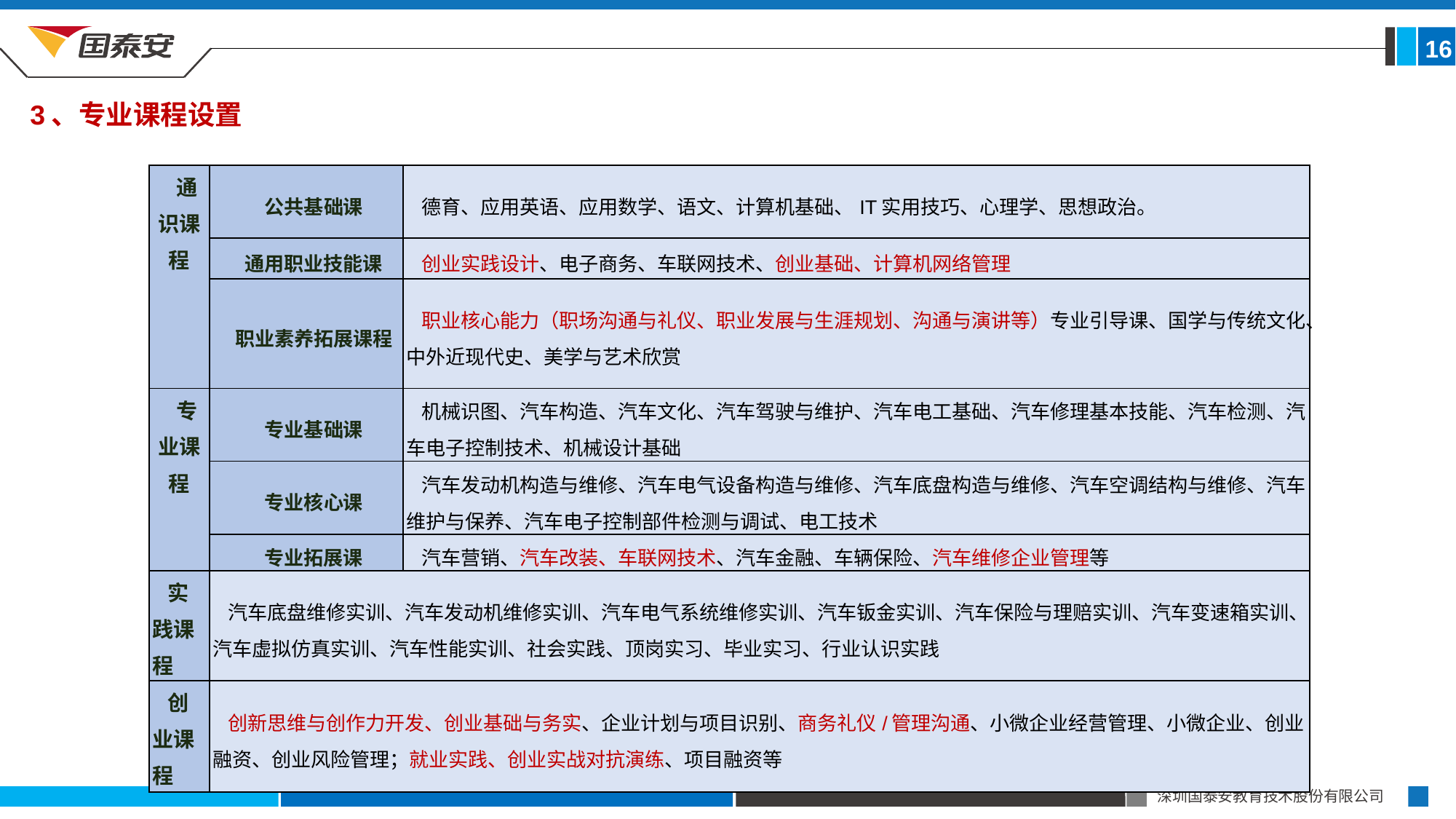

16
3、专业课程设置
| 通识课程 | 公共基础课 | 德育、应用英语、应用数学、语文、计算机基础、IT实用技巧、心理学、思想政治。 |
| --- | --- | --- |
|  | 通用职业技能课 | 创业实践设计、电子商务、车联网技术、创业基础、计算机网络管理 |
|  | 职业素养拓展课程 | 职业核心能力（职场沟通与礼仪、职业发展与生涯规划、沟通与演讲等）专业引导课、国学与传统文化、中外近现代史、美学与艺术欣赏 |
| 专业课程 | 专业基础课 | 机械识图、汽车构造、汽车文化、汽车驾驶与维护、汽车电工基础、汽车修理基本技能、汽车检测、汽车电子控制技术、机械设计基础 |
|  | 专业核心课 | 汽车发动机构造与维修、汽车电气设备构造与维修、汽车底盘构造与维修、汽车空调结构与维修、汽车维护与保养、汽车电子控制部件检测与调试、电工技术 |
|  | 专业拓展课 | 汽车营销、汽车改装、车联网技术、汽车金融、车辆保险、汽车维修企业管理等 |
| 实践课程 | 汽车底盘维修实训、汽车发动机维修实训、汽车电气系统维修实训、汽车钣金实训、汽车保险与理赔实训、汽车变速箱实训、汽车虚拟仿真实训、汽车性能实训、社会实践、顶岗实习、毕业实习、行业认识实践 |  |
| 创业课程 | 创新思维与创作力开发、创业基础与务实、企业计划与项目识别、商务礼仪/管理沟通、小微企业经营管理、小微企业、创业融资、创业风险管理；就业实践、创业实战对抗演练、项目融资等 |  |